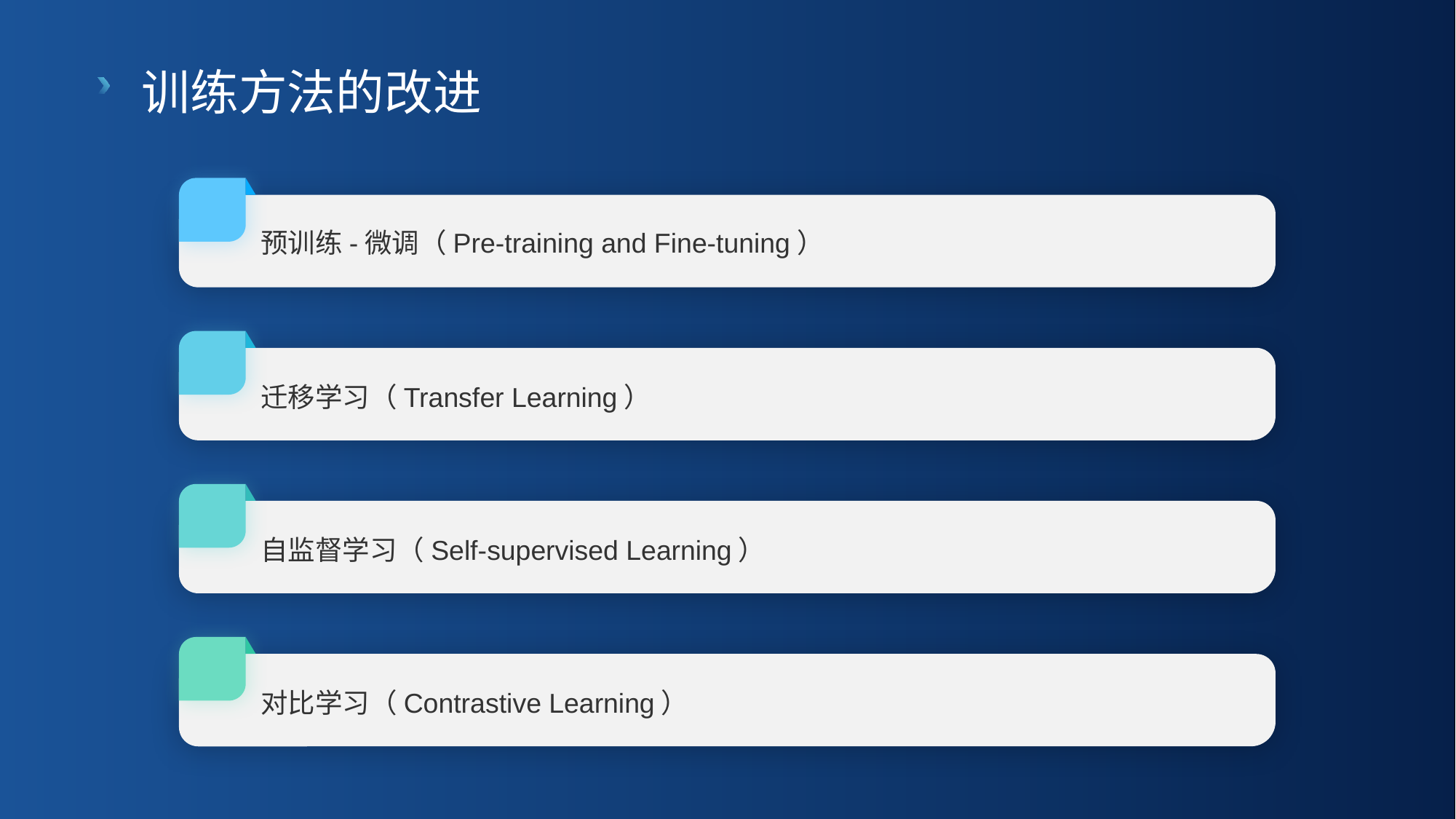

训练方法的改进

预训练-微调（Pre-training and Fine-tuning）

迁移学习（Transfer Learning）

自监督学习（Self-supervised Learning）

对比学习（Contrastive Learning）